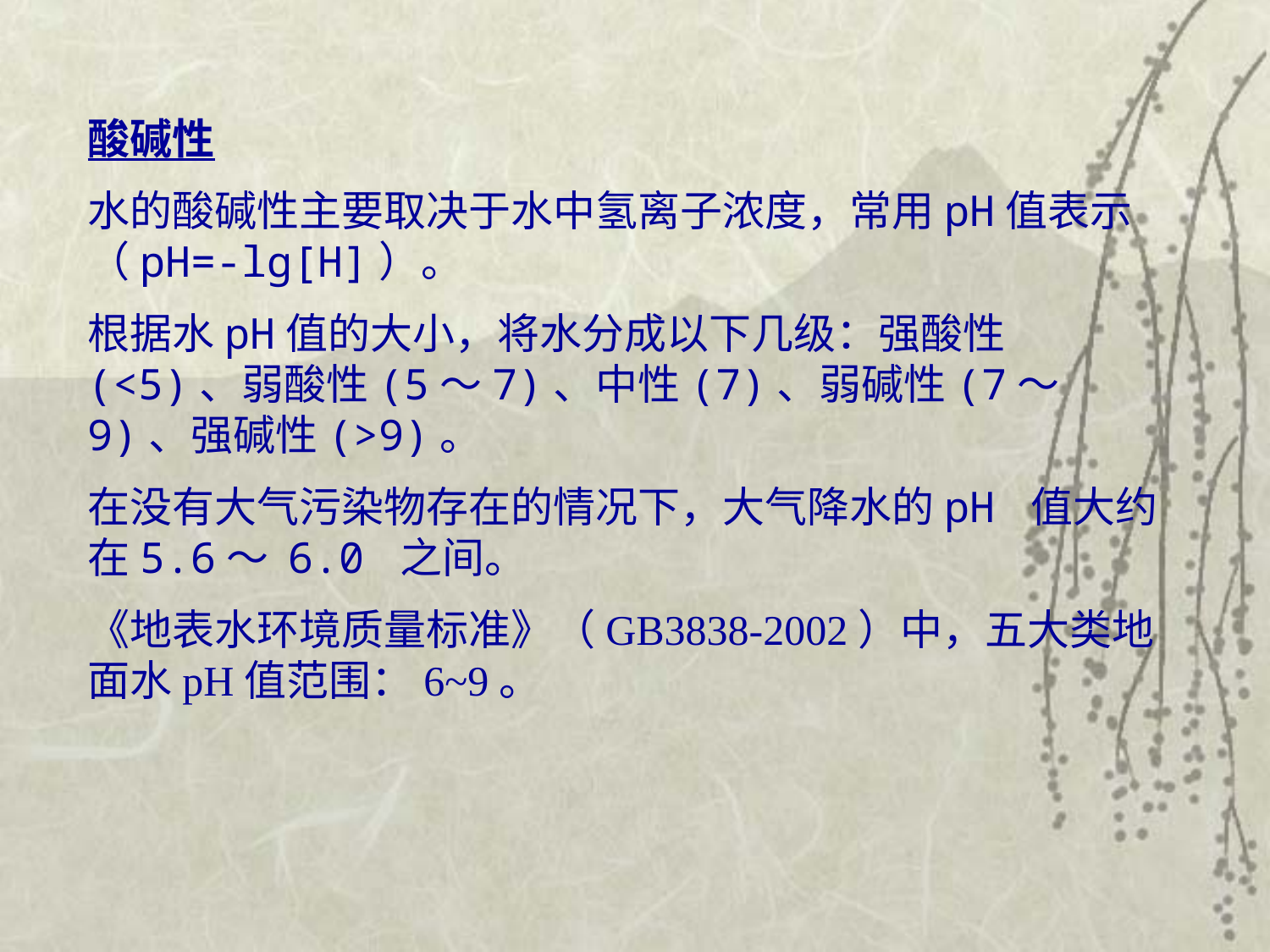

酸碱性
水的酸碱性主要取决于水中氢离子浓度，常用pH值表示（pH=-lg[H]）。
根据水pH值的大小，将水分成以下几级：强酸性(<5)、弱酸性(5～7)、中性(7)、弱碱性(7～9)、强碱性(>9)。
在没有大气污染物存在的情况下，大气降水的pH 值大约在5.6～ 6.0 之间。
《地表水环境质量标准》（GB3838-2002）中，五大类地面水pH值范围：6~9。